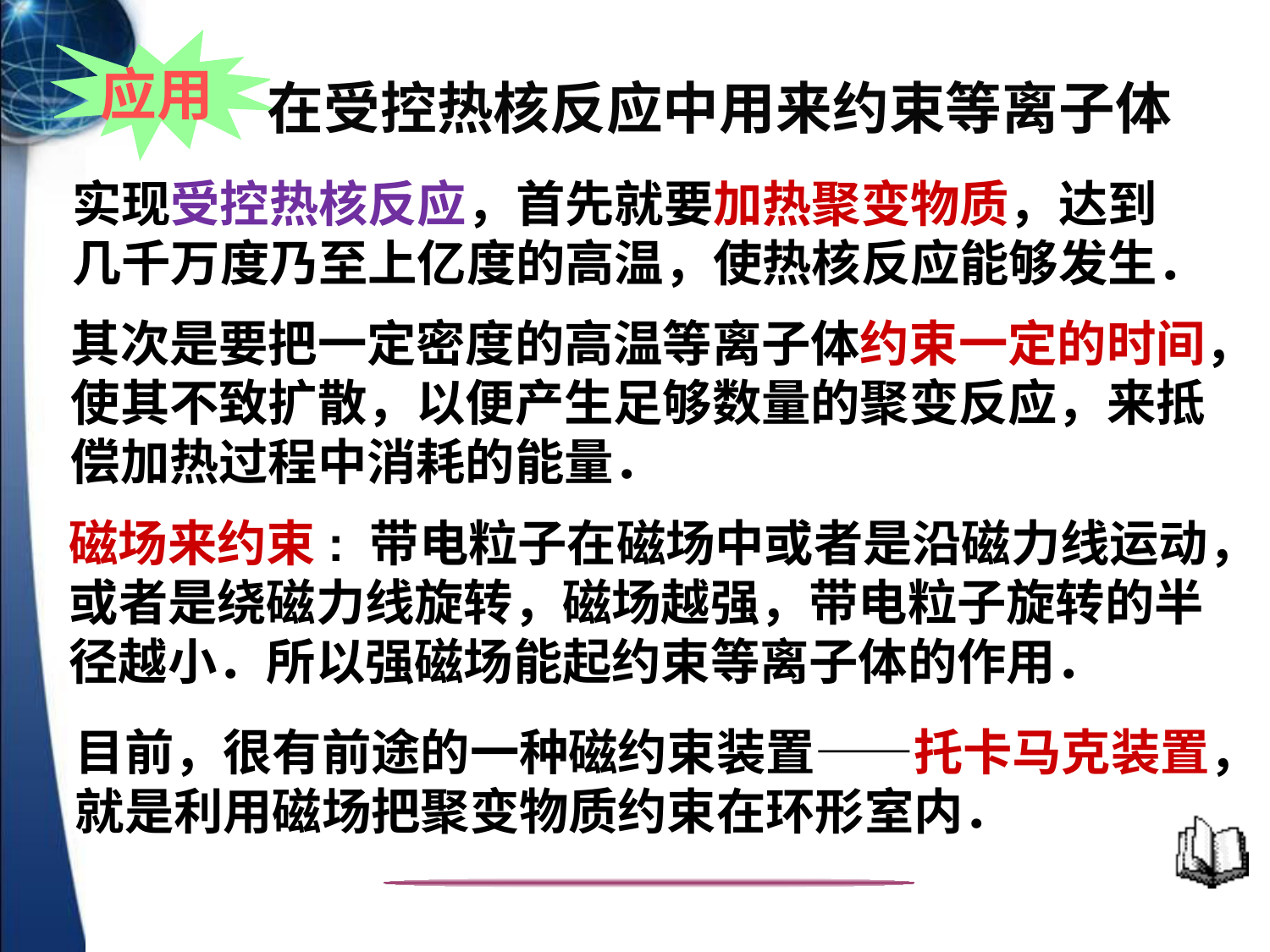

应用
在受控热核反应中用来约束等离子体
实现受控热核反应，首先就要加热聚变物质，达到
几千万度乃至上亿度的高温，使热核反应能够发生．
其次是要把一定密度的高温等离子体约束一定的时间，
使其不致扩散，以便产生足够数量的聚变反应，来抵
偿加热过程中消耗的能量．
磁场来约束: 带电粒子在磁场中或者是沿磁力线运动，
或者是绕磁力线旋转，磁场越强，带电粒子旋转的半
径越小．所以强磁场能起约束等离子体的作用．
目前，很有前途的一种磁约束装置——托卡马克装置，
就是利用磁场把聚变物质约束在环形室内．